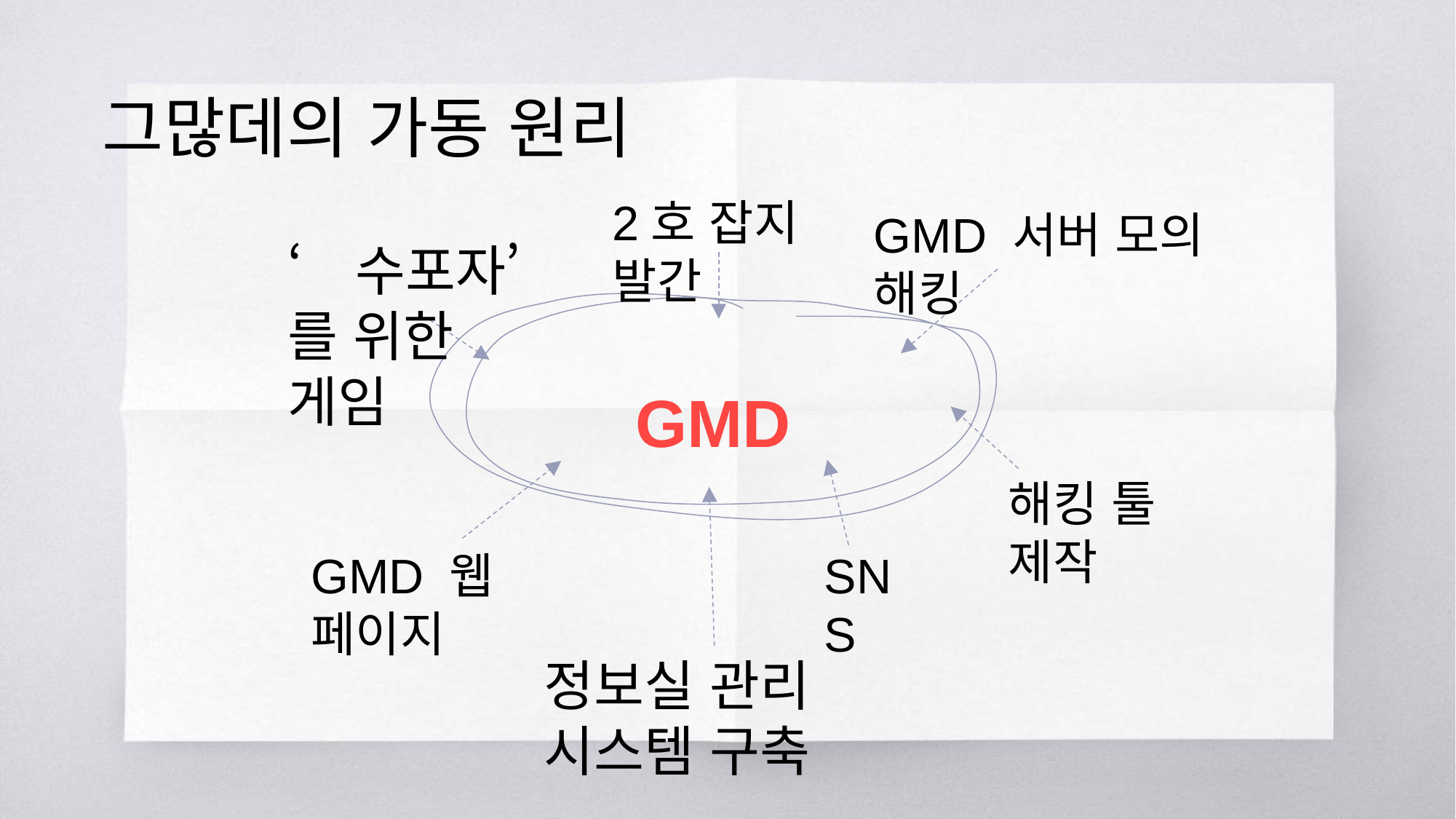

그많데의 가동 원리
2호 잡지 발간
GMD 서버 모의 해킹
‘수포자’를 위한 게임

GMD

해킹 툴 제작
GMD 웹 페이지
SNS
정보실 관리 시스템 구축